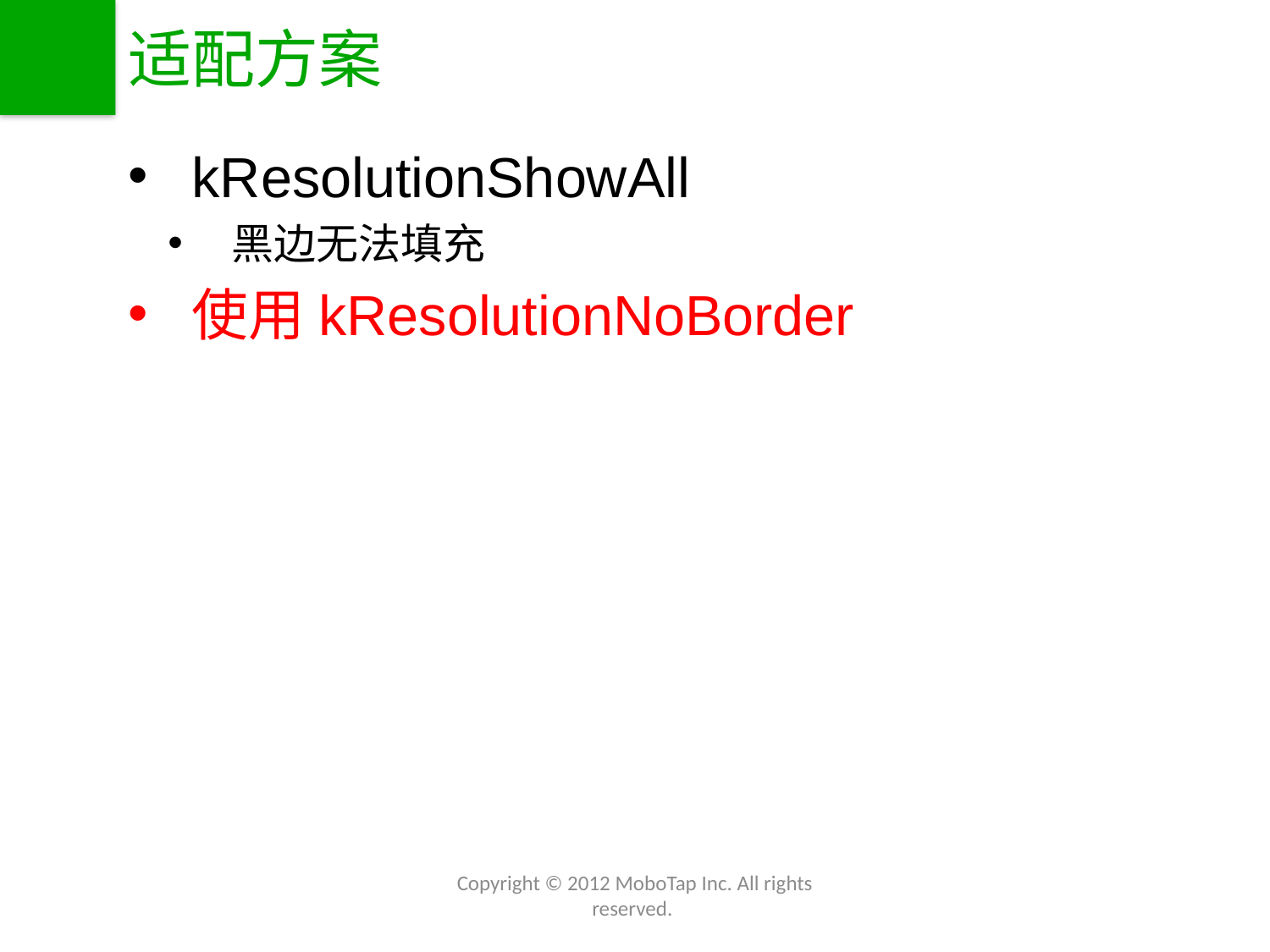

# 适配方案
kResolutionShowAll
黑边无法填充
使用kResolutionNoBorder
Copyright © 2012 MoboTap Inc. All rights reserved.